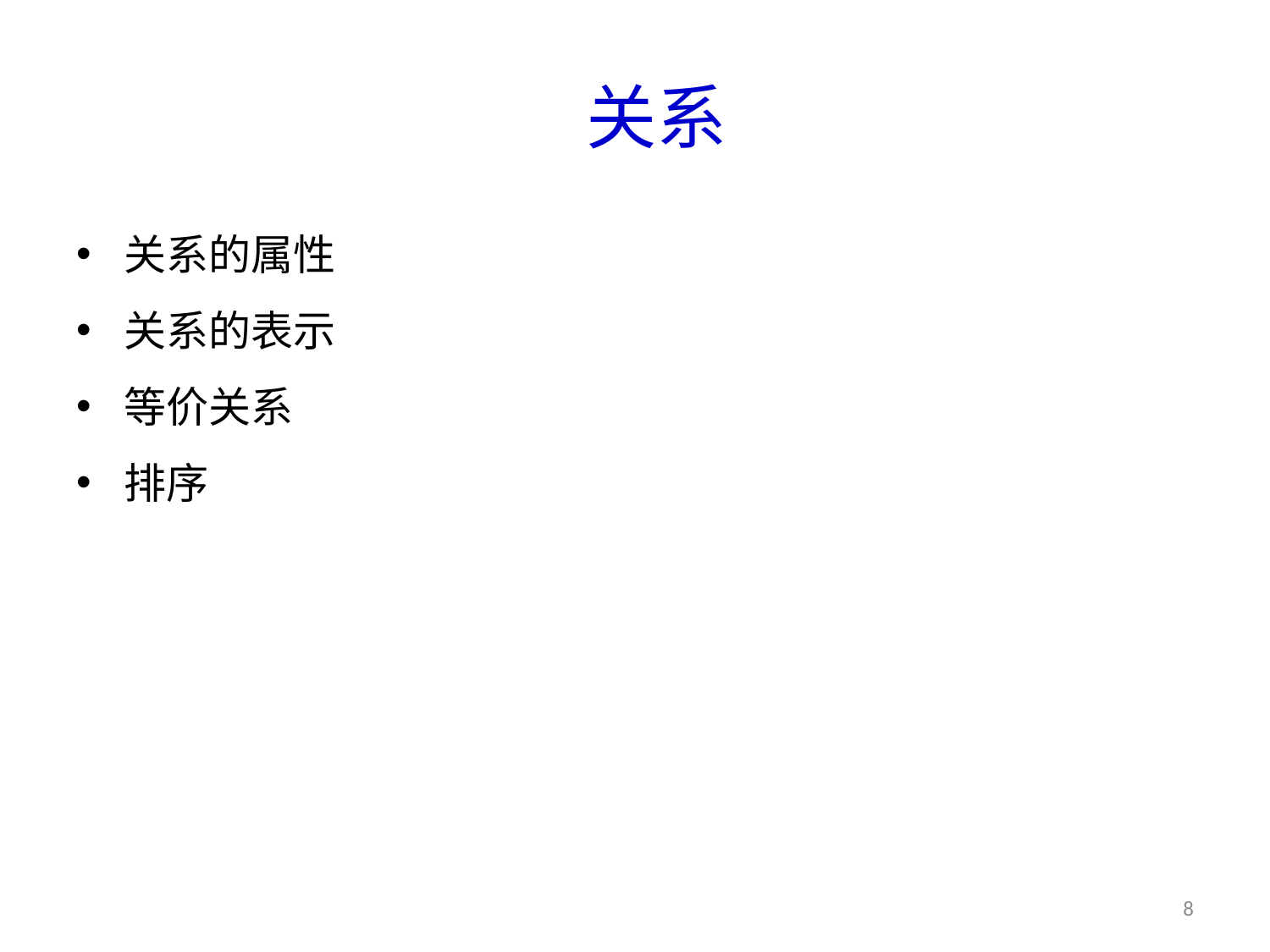

# 关系
关系的属性
关系的表示
等价关系
排序
8